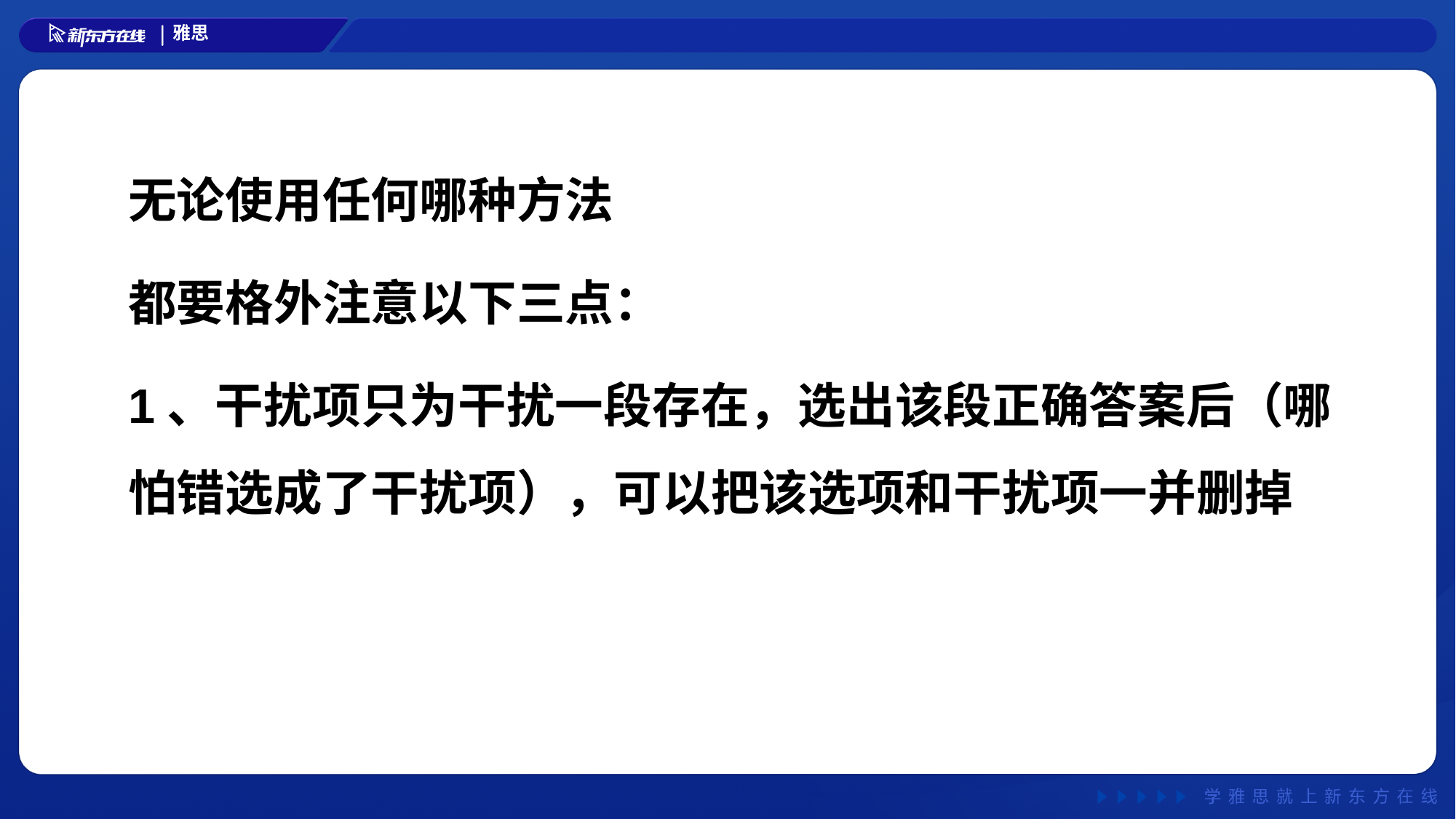

无论使用任何哪种方法
都要格外注意以下三点：
1、干扰项只为干扰一段存在，选出该段正确答案后（哪怕错选成了干扰项），可以把该选项和干扰项一并删掉
#